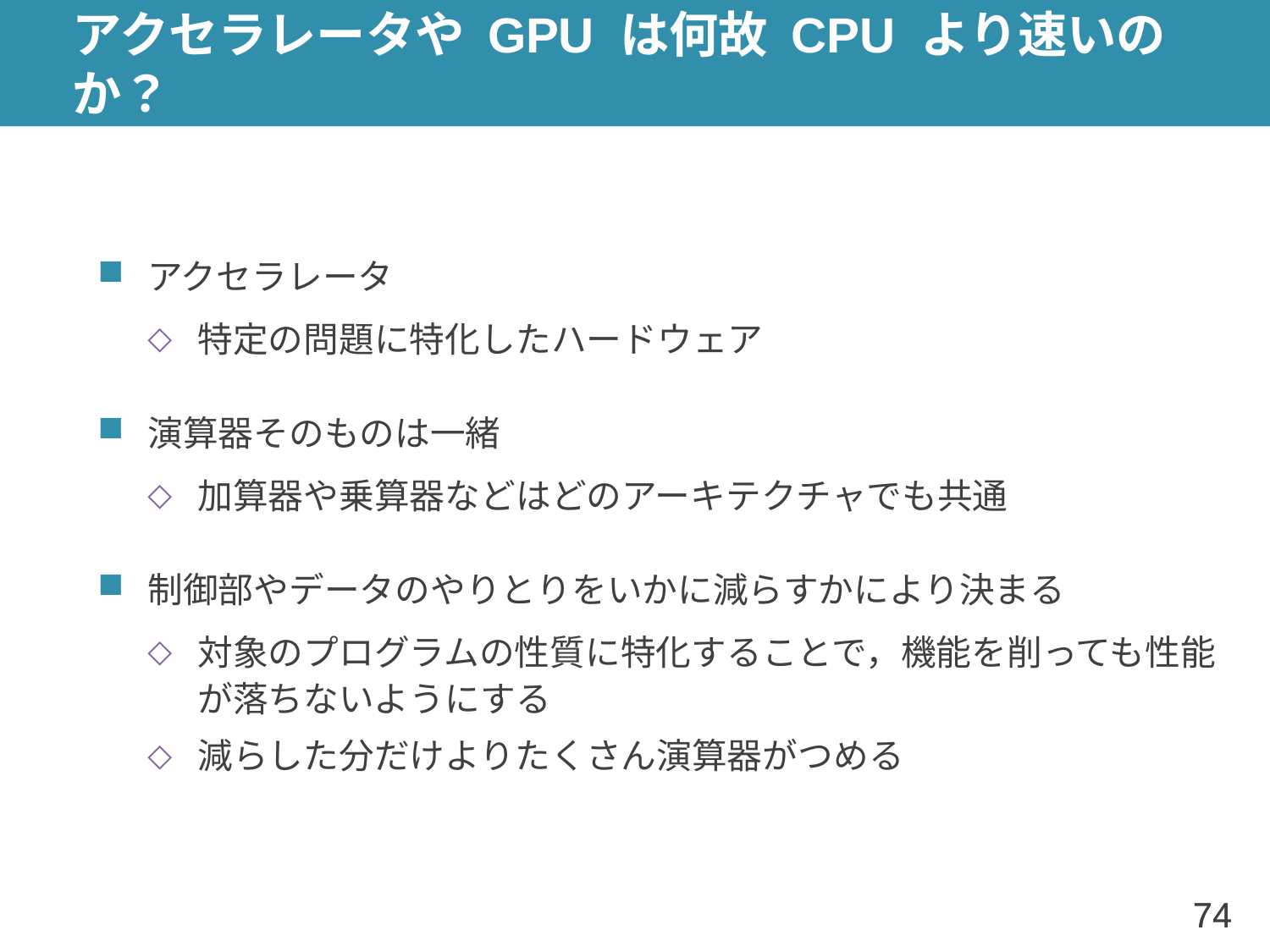

# アクセラレータや GPU は何故 CPU より速いのか？
アクセラレータ
特定の問題に特化したハードウェア
演算器そのものは一緒
加算器や乗算器などはどのアーキテクチャでも共通
制御部やデータのやりとりをいかに減らすかにより決まる
対象のプログラムの性質に特化することで，機能を削っても性能が落ちないようにする
減らした分だけよりたくさん演算器がつめる